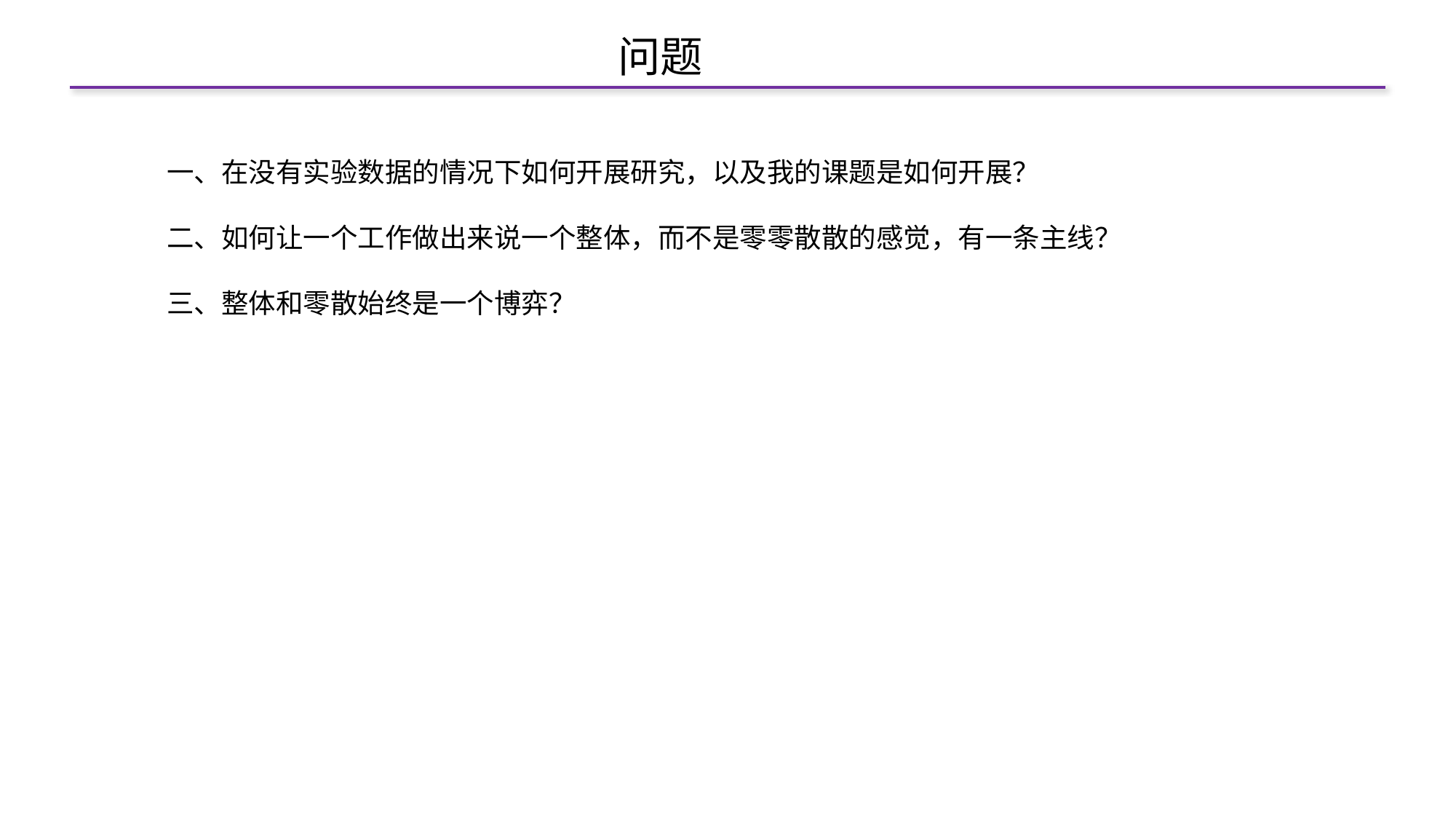

问题
一、在没有实验数据的情况下如何开展研究，以及我的课题是如何开展？

二、如何让一个工作做出来说一个整体，而不是零零散散的感觉，有一条主线？

三、整体和零散始终是一个博弈？